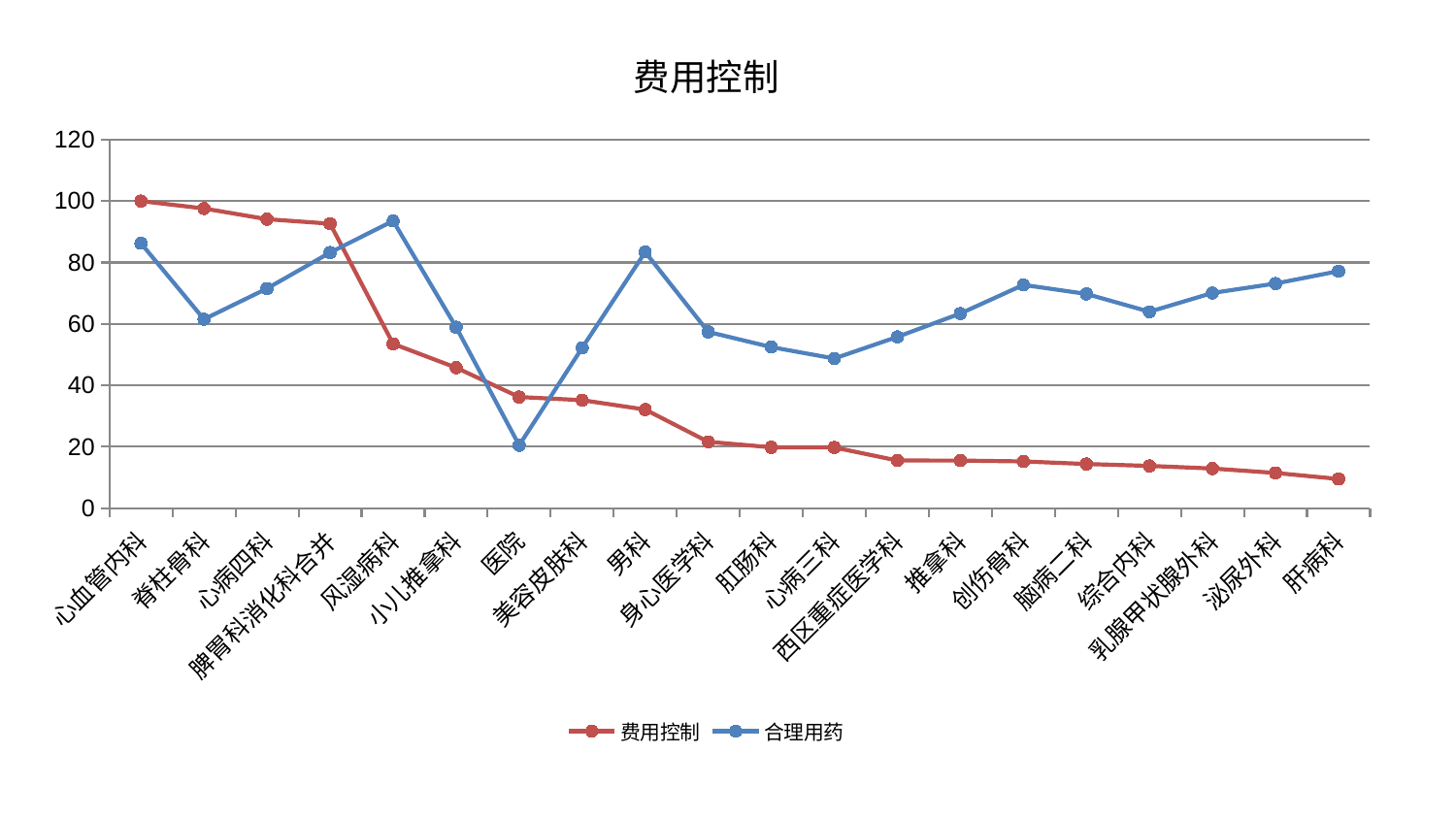

### Chart: 费用控制

| Category | 费用控制 | 合理用药 |
|---|---|---|
| 心血管内科 | 100.0 | 86.26295643809767 |
| 脊柱骨科 | 97.58945576912986 | 61.53942112661423 |
| 心病四科 | 94.10235391897493 | 71.56044919307904 |
| 脾胃科消化科合并 | 92.65609167197935 | 83.24247478764082 |
| 风湿病科 | 53.543808421252486 | 93.53818853037417 |
| 小儿推拿科 | 45.77909678467999 | 58.95578729521334 |
| 医院 | 36.20539077502373 | 20.50322879598319 |
| 美容皮肤科 | 35.17886545482832 | 52.2371475318418 |
| 男科 | 32.12618830637528 | 83.41273241893731 |
| 身心医学科 | 21.632134868016237 | 57.42423981627283 |
| 肛肠科 | 19.845417710631427 | 52.482809704256724 |
| 心病三科 | 19.800475751513872 | 48.75514245260421 |
| 西区重症医学科 | 15.550864024169766 | 55.78513883751342 |
| 推拿科 | 15.527116880309183 | 63.39870367437566 |
| 创伤骨科 | 15.240531251075828 | 72.73617565320754 |
| 脑病二科 | 14.407200848068255 | 69.78996334290954 |
| 综合内科 | 13.783479216155625 | 63.97965441267774 |
| 乳腺甲状腺外科 | 12.930167061699375 | 70.09644188079943 |
| 泌尿外科 | 11.494646857456733 | 73.15766096273913 |
| 肝病科 | 9.541247235546546 | 77.18010188030875 |
241